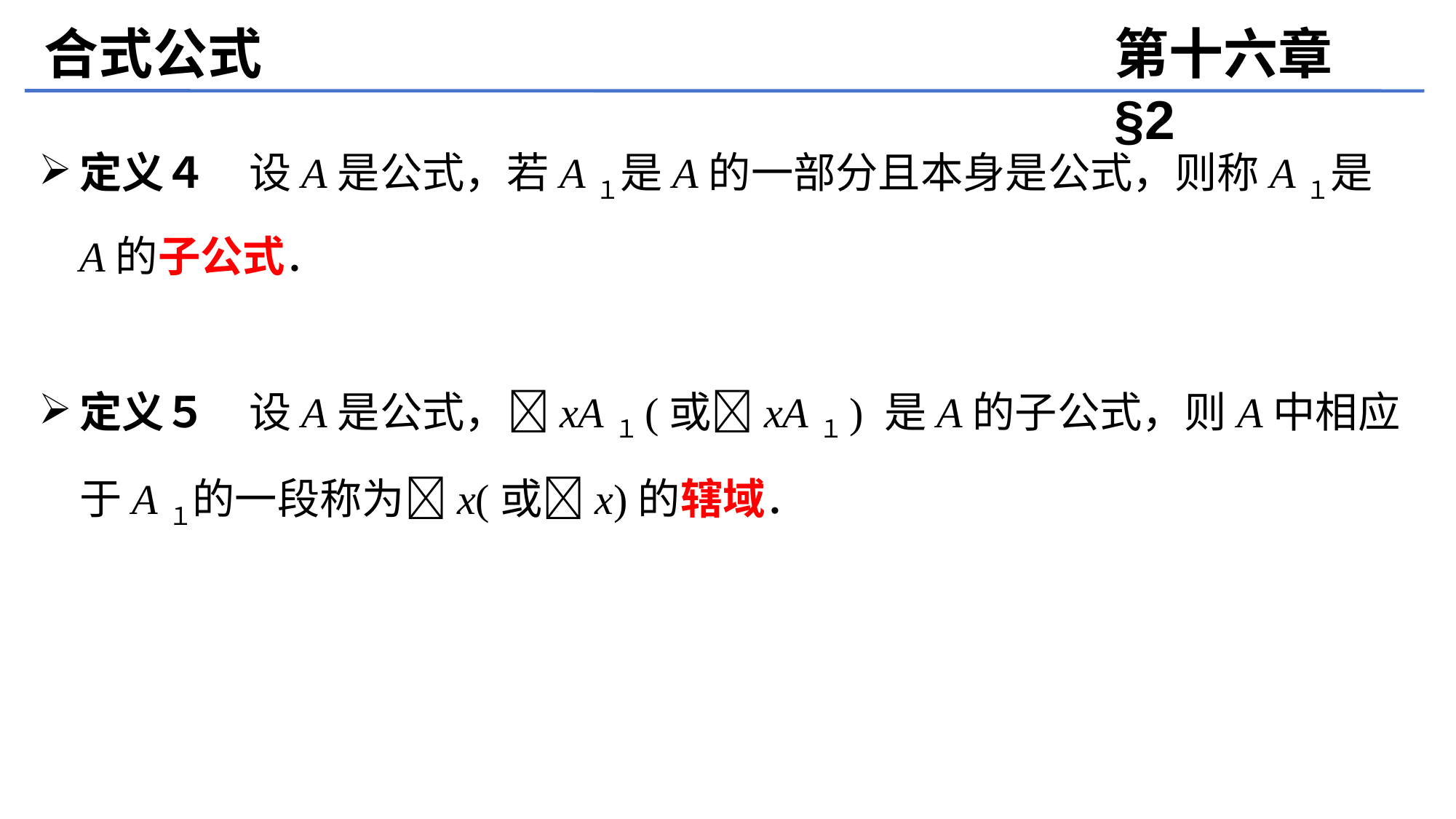

合式公式
第十六章 §2
定义４　设A是公式，若A１是A的一部分且本身是公式，则称A１是A的子公式．

定义５　设A是公式，∀xA１(或∃xA１) 是A的子公式，则A中相应于A１的一段称为∀x(或∃x)的辖域．